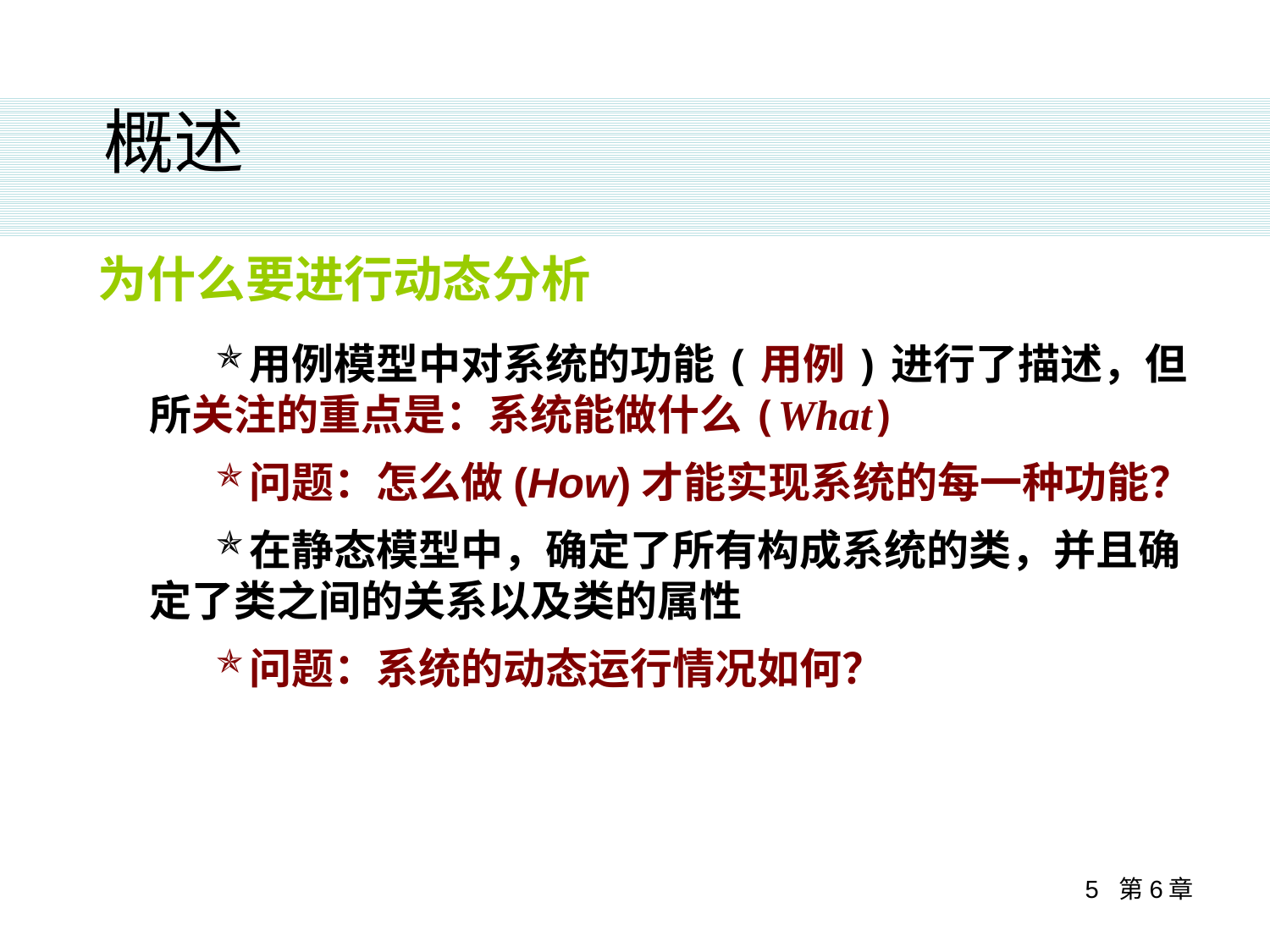

概述
为什么要进行动态分析
用例模型中对系统的功能(用例)进行了描述，但所关注的重点是：系统能做什么(What)
问题：怎么做(How)才能实现系统的每一种功能？
在静态模型中，确定了所有构成系统的类，并且确定了类之间的关系以及类的属性
问题：系统的动态运行情况如何？
5  第6章